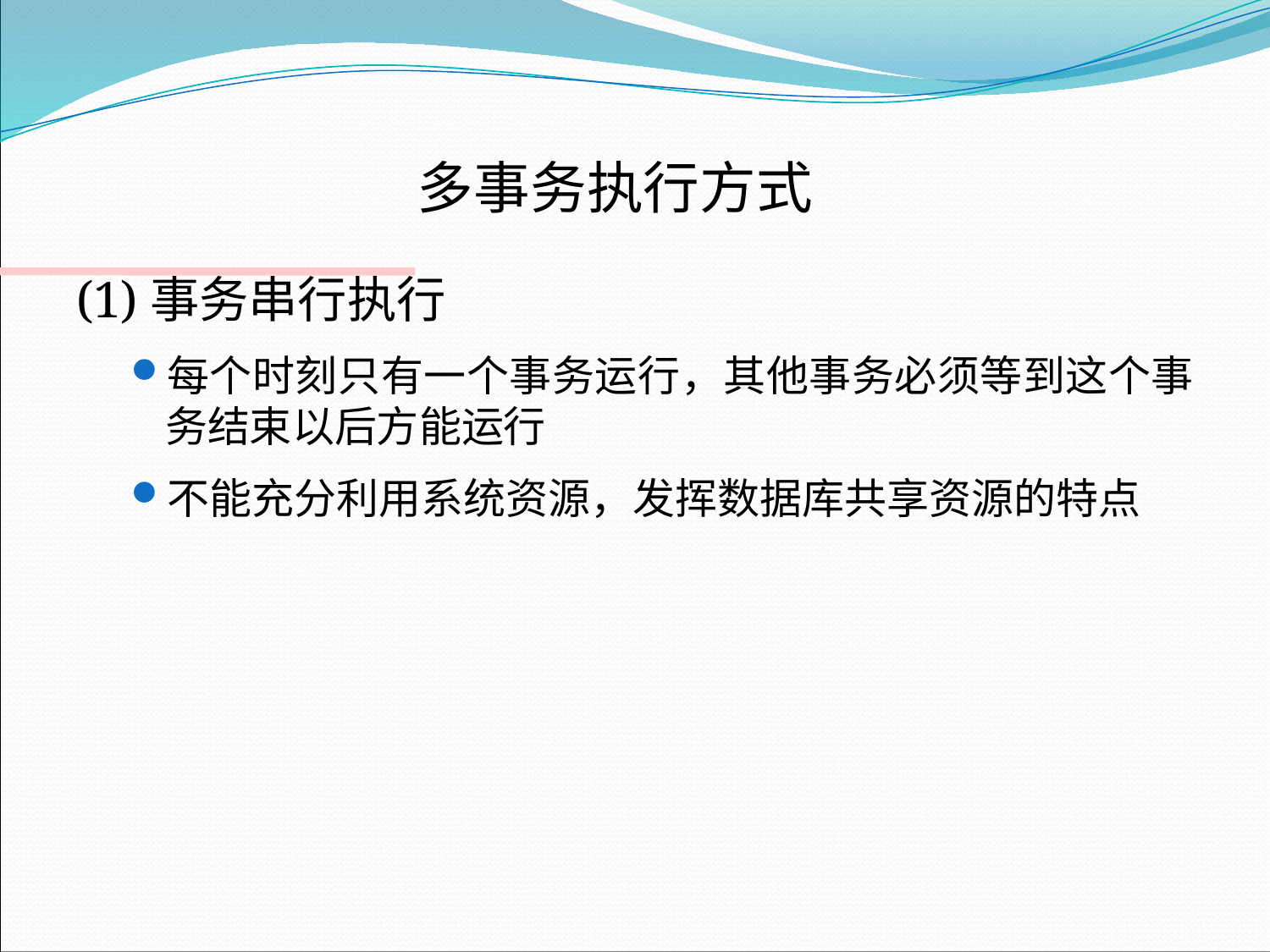

#
多事务执行方式
(1)事务串行执行
每个时刻只有一个事务运行，其他事务必须等到这个事务结束以后方能运行
不能充分利用系统资源，发挥数据库共享资源的特点
980